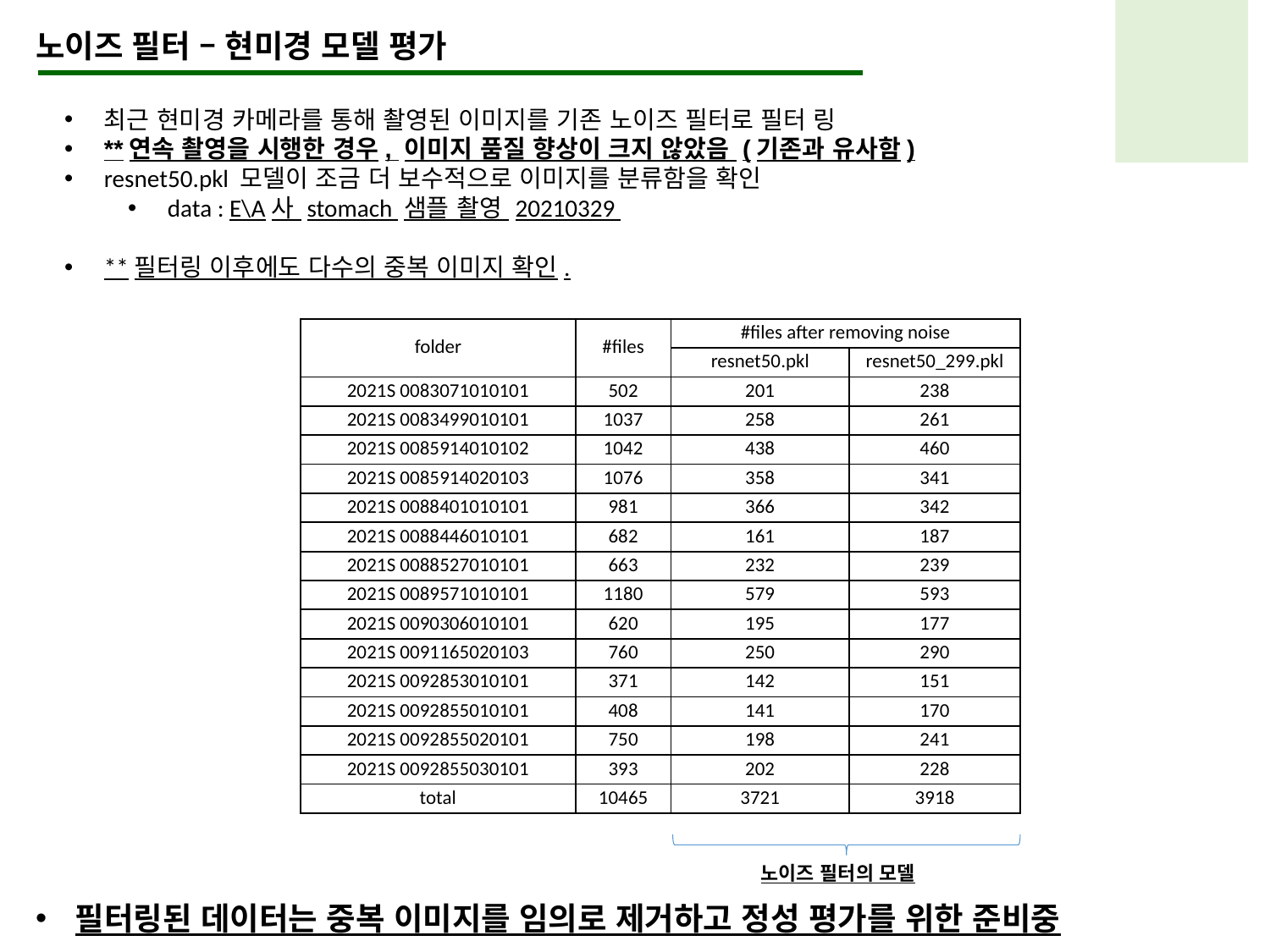

노이즈 필터 – 현미경 모델 평가
최근 현미경 카메라를 통해 촬영된 이미지를 기존 노이즈 필터로 필터 링
**연속 촬영을 시행한 경우, 이미지 품질 향상이 크지 않았음 (기존과 유사함)
resnet50.pkl 모델이 조금 더 보수적으로 이미지를 분류함을 확인
data : E\A사 stomach 샘플 촬영 20210329

**필터링 이후에도 다수의 중복 이미지 확인.
| folder | #files | #files after removing noise |  |
| --- | --- | --- | --- |
|  |  | resnet50.pkl | resnet50\_299.pkl |
| 2021S 0083071010101 | 502 | 201 | 238 |
| 2021S 0083499010101 | 1037 | 258 | 261 |
| 2021S 0085914010102 | 1042 | 438 | 460 |
| 2021S 0085914020103 | 1076 | 358 | 341 |
| 2021S 0088401010101 | 981 | 366 | 342 |
| 2021S 0088446010101 | 682 | 161 | 187 |
| 2021S 0088527010101 | 663 | 232 | 239 |
| 2021S 0089571010101 | 1180 | 579 | 593 |
| 2021S 0090306010101 | 620 | 195 | 177 |
| 2021S 0091165020103 | 760 | 250 | 290 |
| 2021S 0092853010101 | 371 | 142 | 151 |
| 2021S 0092855010101 | 408 | 141 | 170 |
| 2021S 0092855020101 | 750 | 198 | 241 |
| 2021S 0092855030101 | 393 | 202 | 228 |
| total | 10465 | 3721 | 3918 |

노이즈 필터의 모델
필터링된 데이터는 중복 이미지를 임의로 제거하고 정성 평가를 위한 준비중